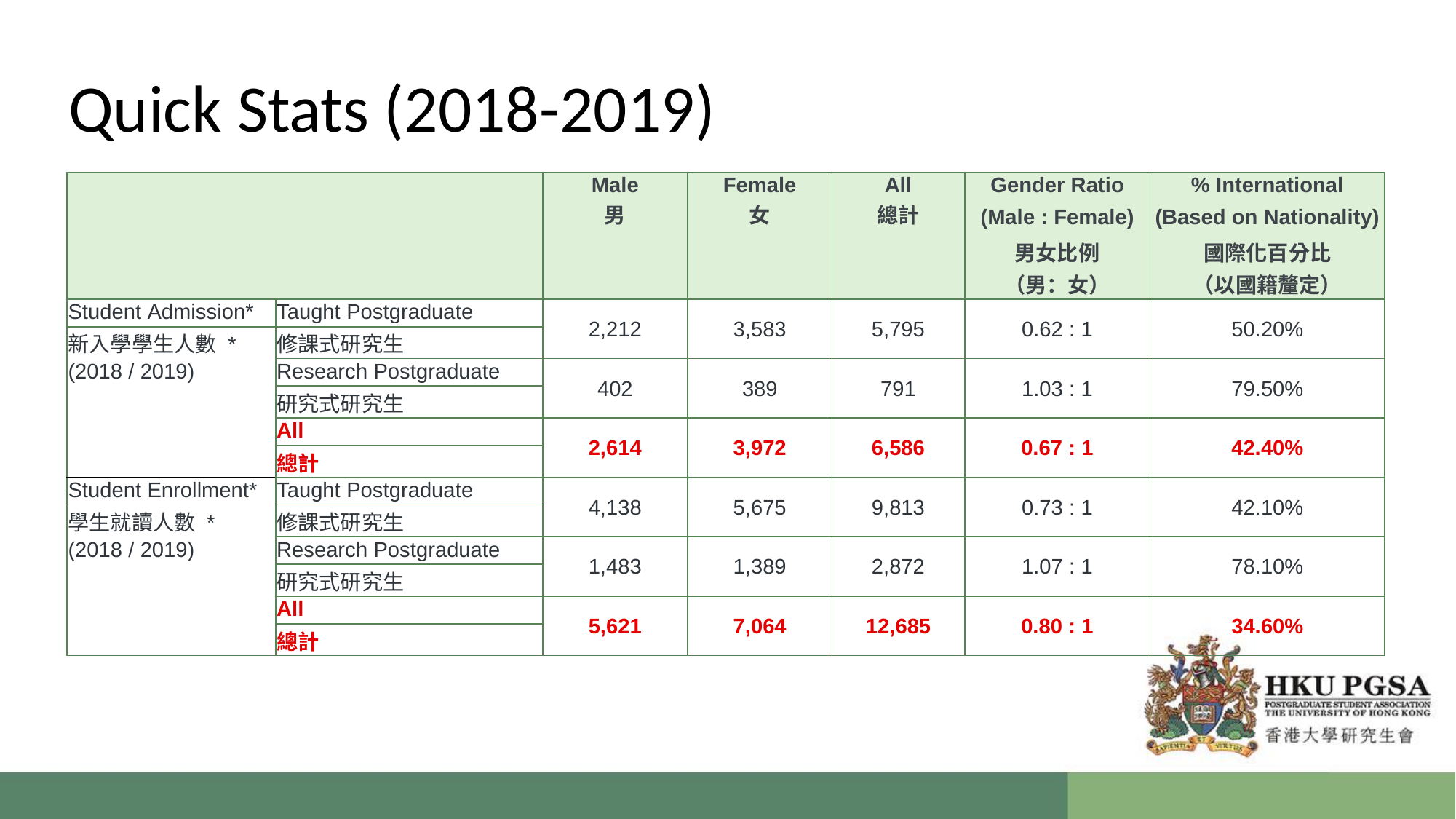

# Quick Stats (2018-2019)
|  |  | Male | Female | All | Gender Ratio | % International |
| --- | --- | --- | --- | --- | --- | --- |
|  |  | 男 | 女 | 總計 | (Male : Female) | (Based on Nationality) |
|  |  |  |  |  | 男女比例 | 國際化百分比 |
|  |  |  |  |  | （男：女） | （以國籍釐定） |
| Student Admission\* | Taught Postgraduate | 2,212 | 3,583 | 5,795 | 0.62 : 1 | 50.20% |
| 新入學學生人數 \* | 修課式研究生 |  |  |  |  |  |
| (2018 / 2019) | Research Postgraduate | 402 | 389 | 791 | 1.03 : 1 | 79.50% |
|  | 研究式研究生 |  |  |  |  |  |
|  | All | 2,614 | 3,972 | 6,586 | 0.67 : 1 | 42.40% |
|  | 總計 |  |  |  |  |  |
| Student Enrollment\* | Taught Postgraduate | 4,138 | 5,675 | 9,813 | 0.73 : 1 | 42.10% |
| 學生就讀人數 \* | 修課式研究生 |  |  |  |  |  |
| (2018 / 2019) | Research Postgraduate | 1,483 | 1,389 | 2,872 | 1.07 : 1 | 78.10% |
|  | 研究式研究生 |  |  |  |  |  |
|  | All | 5,621 | 7,064 | 12,685 | 0.80 : 1 | 34.60% |
|  | 總計 |  |  |  |  |  |